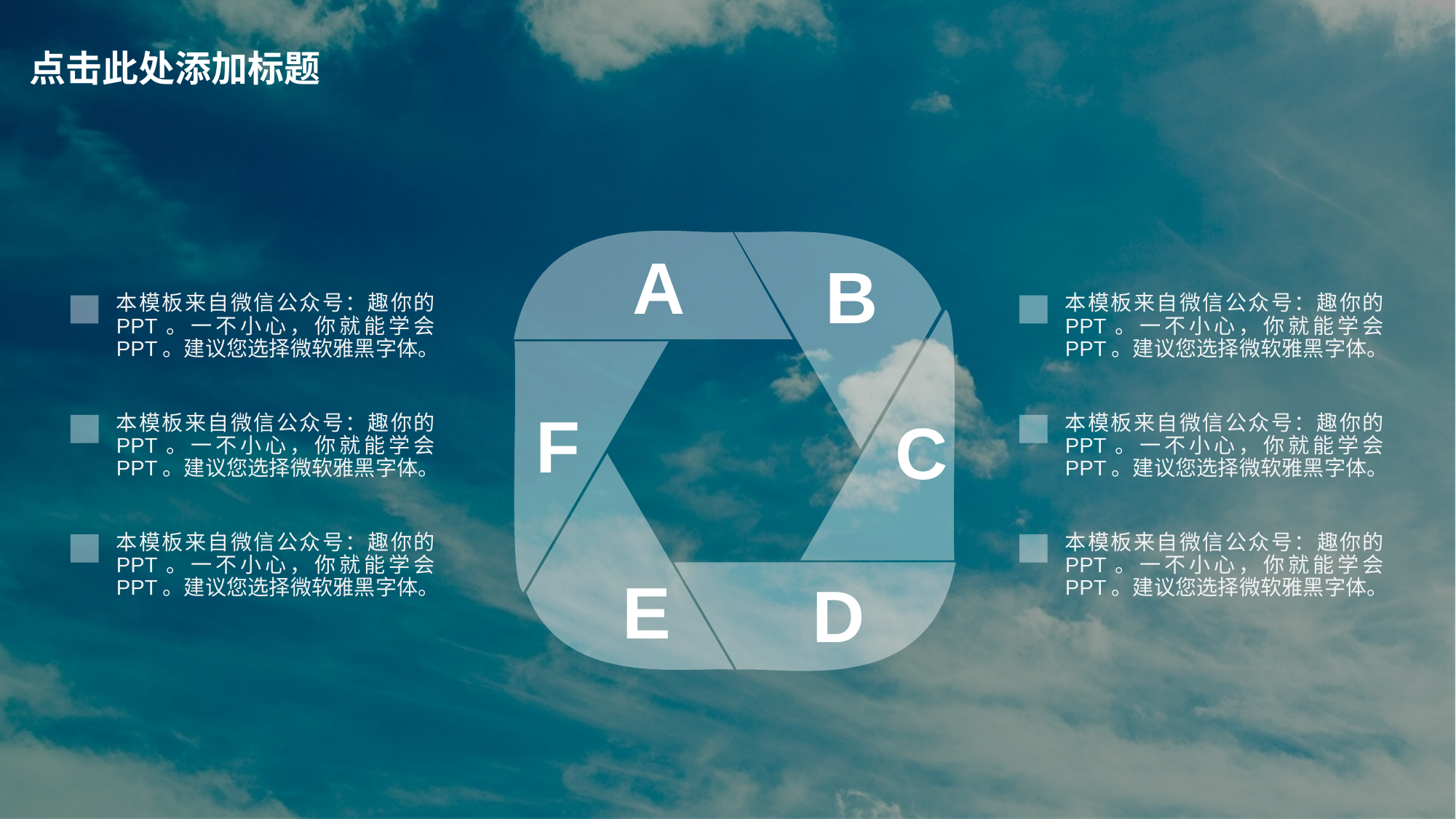

点击此处添加标题

A
B
本模板来自微信公众号：趣你的PPT。一不小心，你就能学会PPT。建议您选择微软雅黑字体。
本模板来自微信公众号：趣你的PPT。一不小心，你就能学会PPT。建议您选择微软雅黑字体。

F
C
本模板来自微信公众号：趣你的PPT。一不小心，你就能学会PPT。建议您选择微软雅黑字体。
本模板来自微信公众号：趣你的PPT。一不小心，你就能学会PPT。建议您选择微软雅黑字体。

本模板来自微信公众号：趣你的PPT。一不小心，你就能学会PPT。建议您选择微软雅黑字体。
本模板来自微信公众号：趣你的PPT。一不小心，你就能学会PPT。建议您选择微软雅黑字体。

E

D